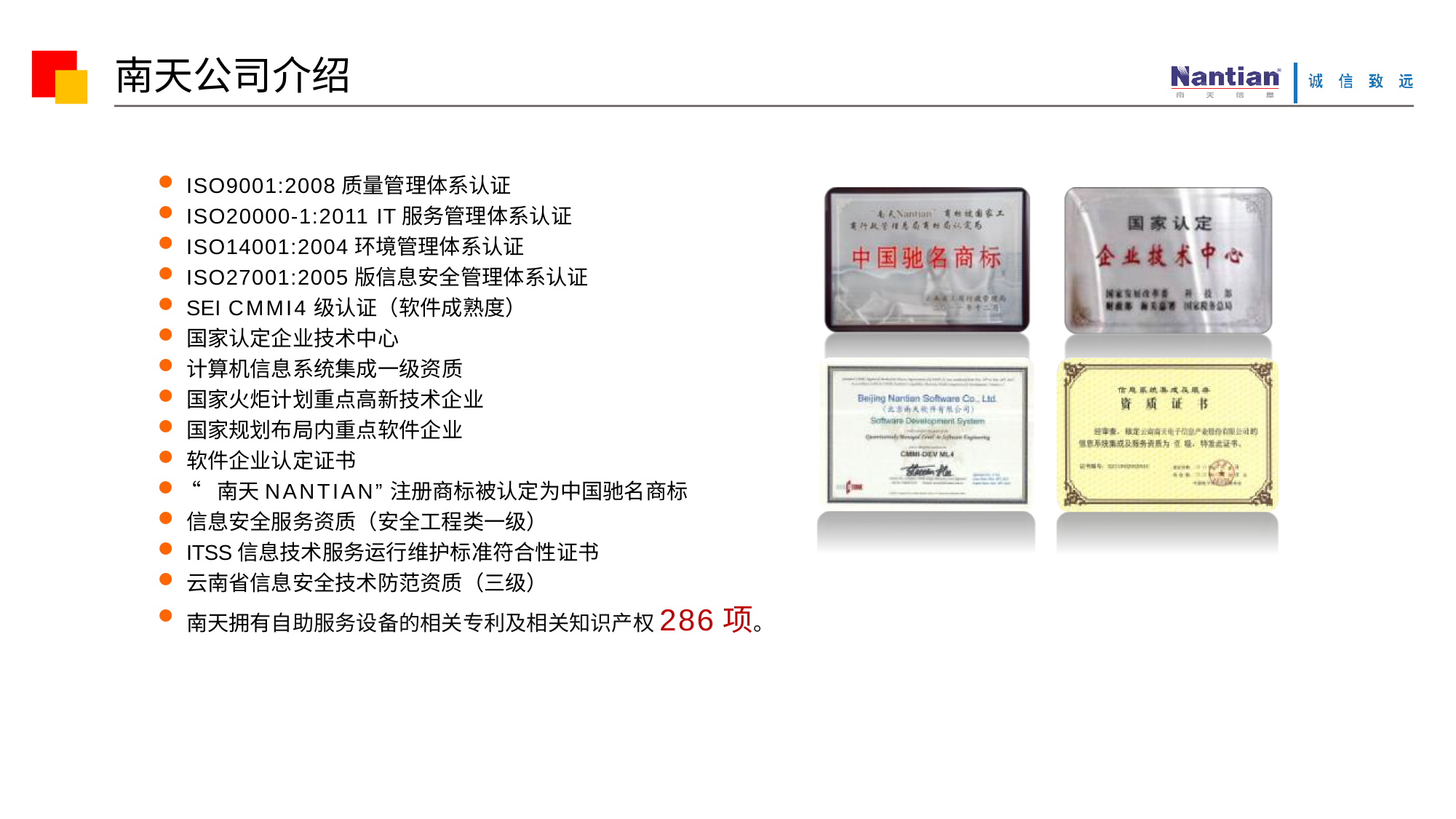

# 南天公司介绍

ISO9001:2008质量管理体系认证
ISO20000-1:2011 IT服务管理体系认证
ISO14001:2004环境管理体系认证
ISO27001:2005版信息安全管理体系认证
SEI CMMI4级认证（软件成熟度）
国家认定企业技术中心
计算机信息系统集成一级资质
国家火炬计划重点高新技术企业
国家规划布局内重点软件企业
软件企业认定证书
“南天NANTIAN”注册商标被认定为中国驰名商标
信息安全服务资质（安全工程类一级）
ITSS信息技术服务运行维护标准符合性证书
云南省信息安全技术防范资质（三级）
南天拥有自助服务设备的相关专利及相关知识产权286项。